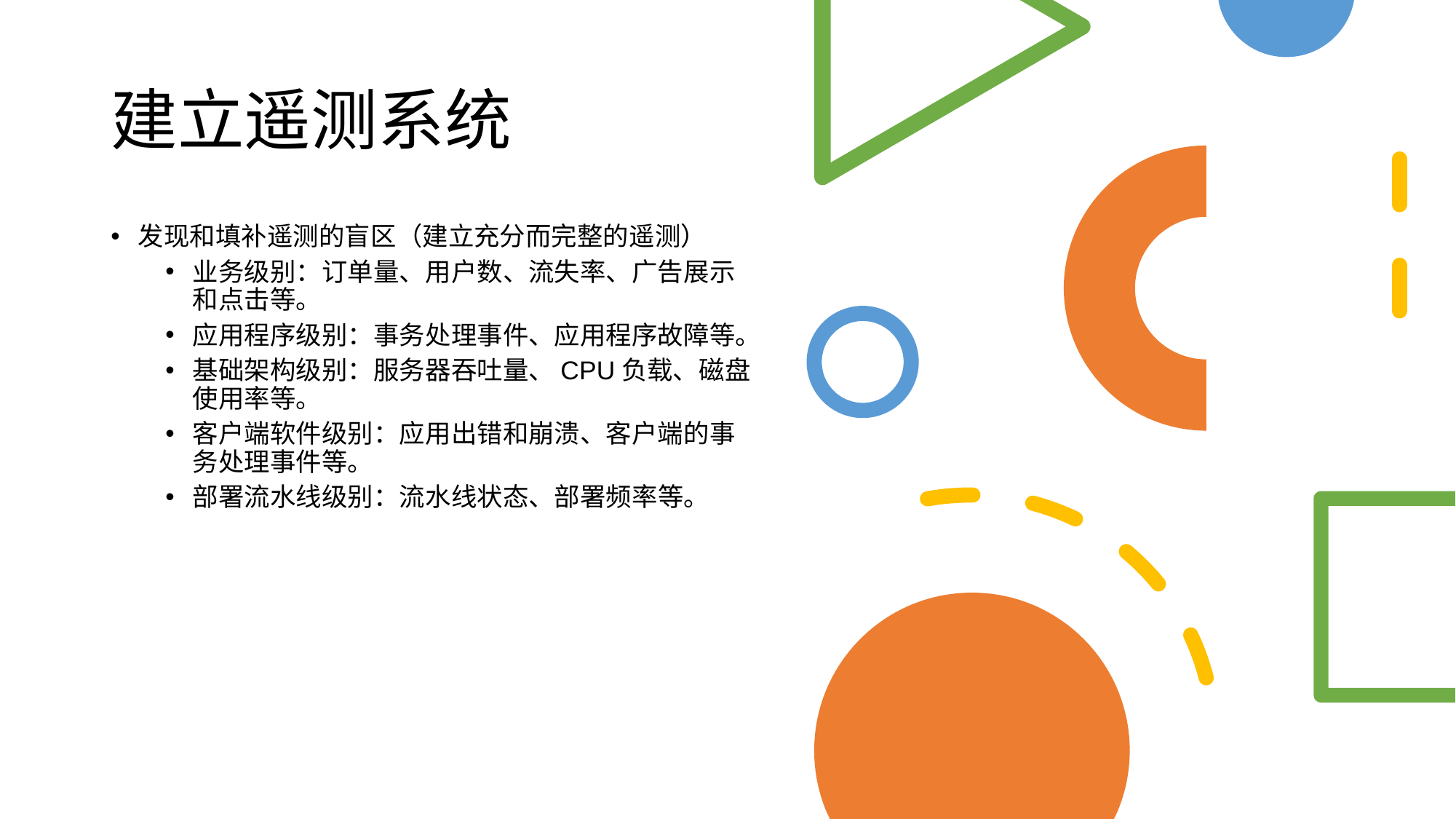

# 建立遥测系统

发现和填补遥测的盲区（建立充分而完整的遥测）
业务级别：订单量、用户数、流失率、广告展示和点击等。
应用程序级别：事务处理事件、应用程序故障等。
基础架构级别：服务器吞吐量、CPU负载、磁盘使用率等。
客户端软件级别：应用出错和崩溃、客户端的事务处理事件等。
部署流水线级别：流水线状态、部署频率等。